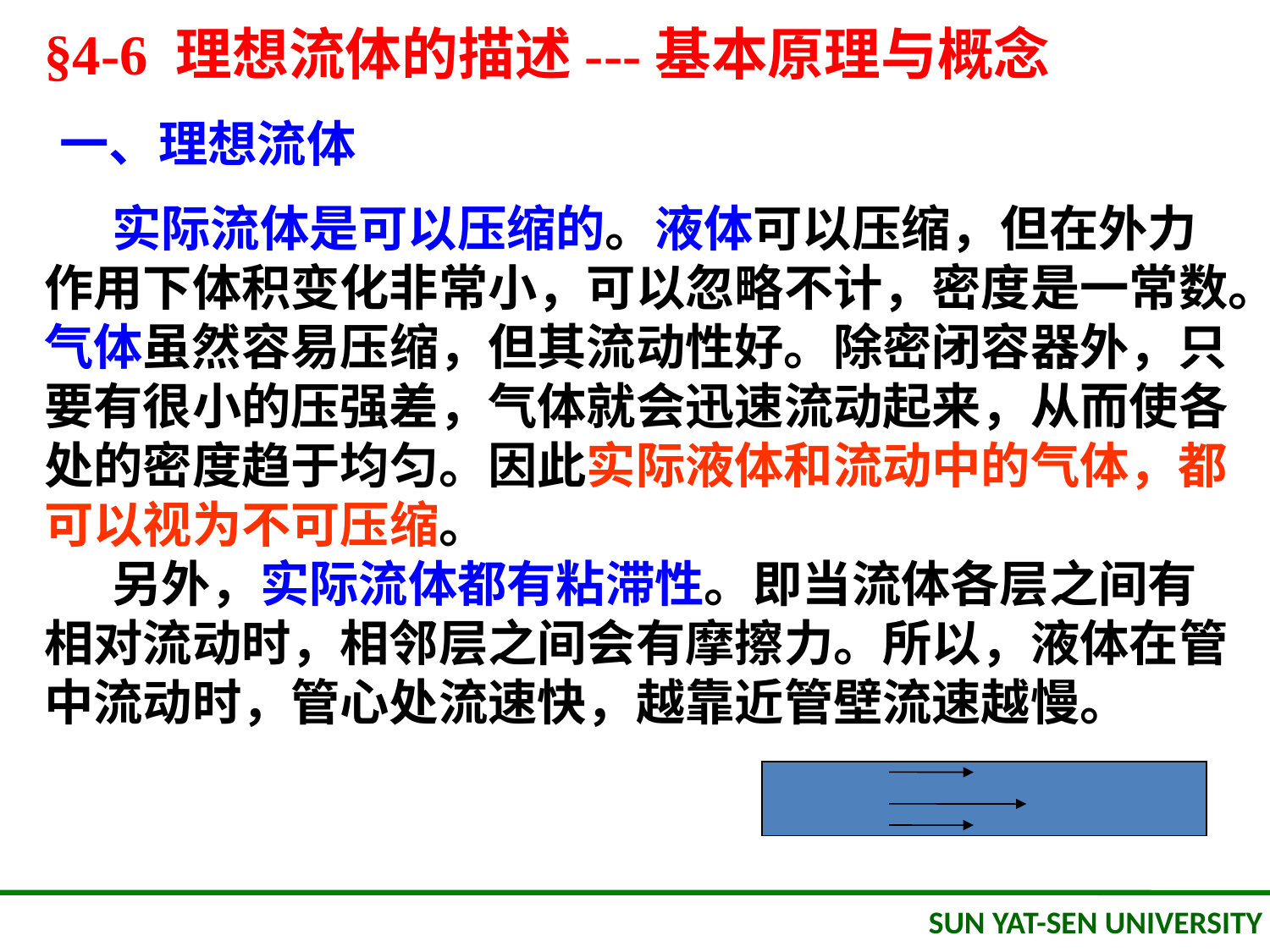

§4-6 理想流体的描述---基本原理与概念
一、理想流体
     实际流体是可以压缩的。液体可以压缩，但在外力作用下体积变化非常小，可以忽略不计，密度是一常数。气体虽然容易压缩，但其流动性好。除密闭容器外，只要有很小的压强差，气体就会迅速流动起来，从而使各处的密度趋于均匀。因此实际液体和流动中的气体，都可以视为不可压缩。
     另外，实际流体都有粘滞性。即当流体各层之间有相对流动时，相邻层之间会有摩擦力。所以，液体在管中流动时，管心处流速快，越靠近管壁流速越慢。